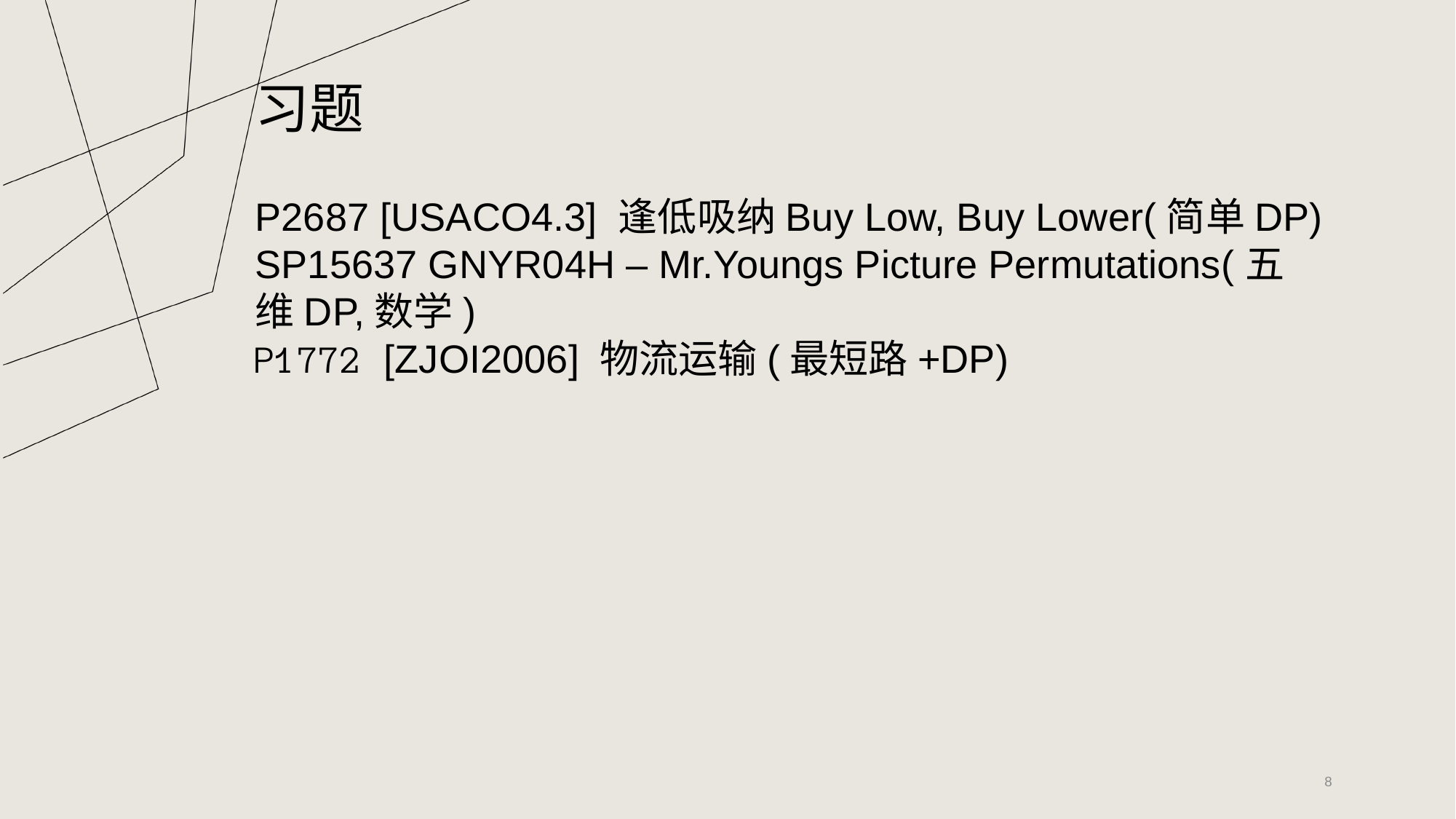

习题
P2687 [USACO4.3] 逢低吸纳Buy Low, Buy Lower(简单DP)
SP15637 GNYR04H – Mr.Youngs Picture Permutations(五维DP,数学)
P1772 [ZJOI2006] 物流运输(最短路+DP)
	                8